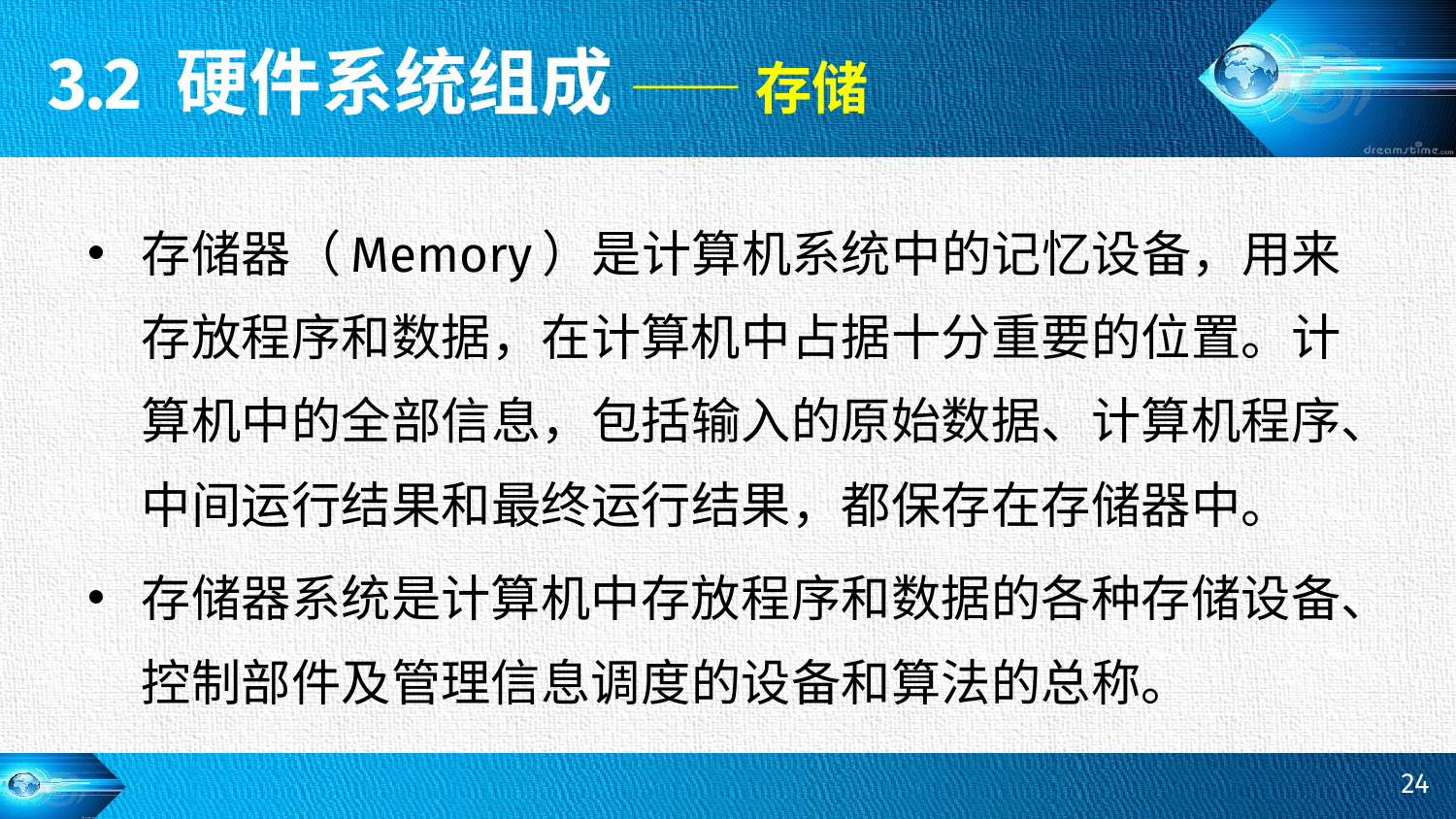

3.2 硬件系统组成 —— 存储
存储器（Memory）是计算机系统中的记忆设备，用来存放程序和数据，在计算机中占据十分重要的位置。计算机中的全部信息，包括输入的原始数据、计算机程序、中间运行结果和最终运行结果，都保存在存储器中。
存储器系统是计算机中存放程序和数据的各种存储设备、控制部件及管理信息调度的设备和算法的总称。
24